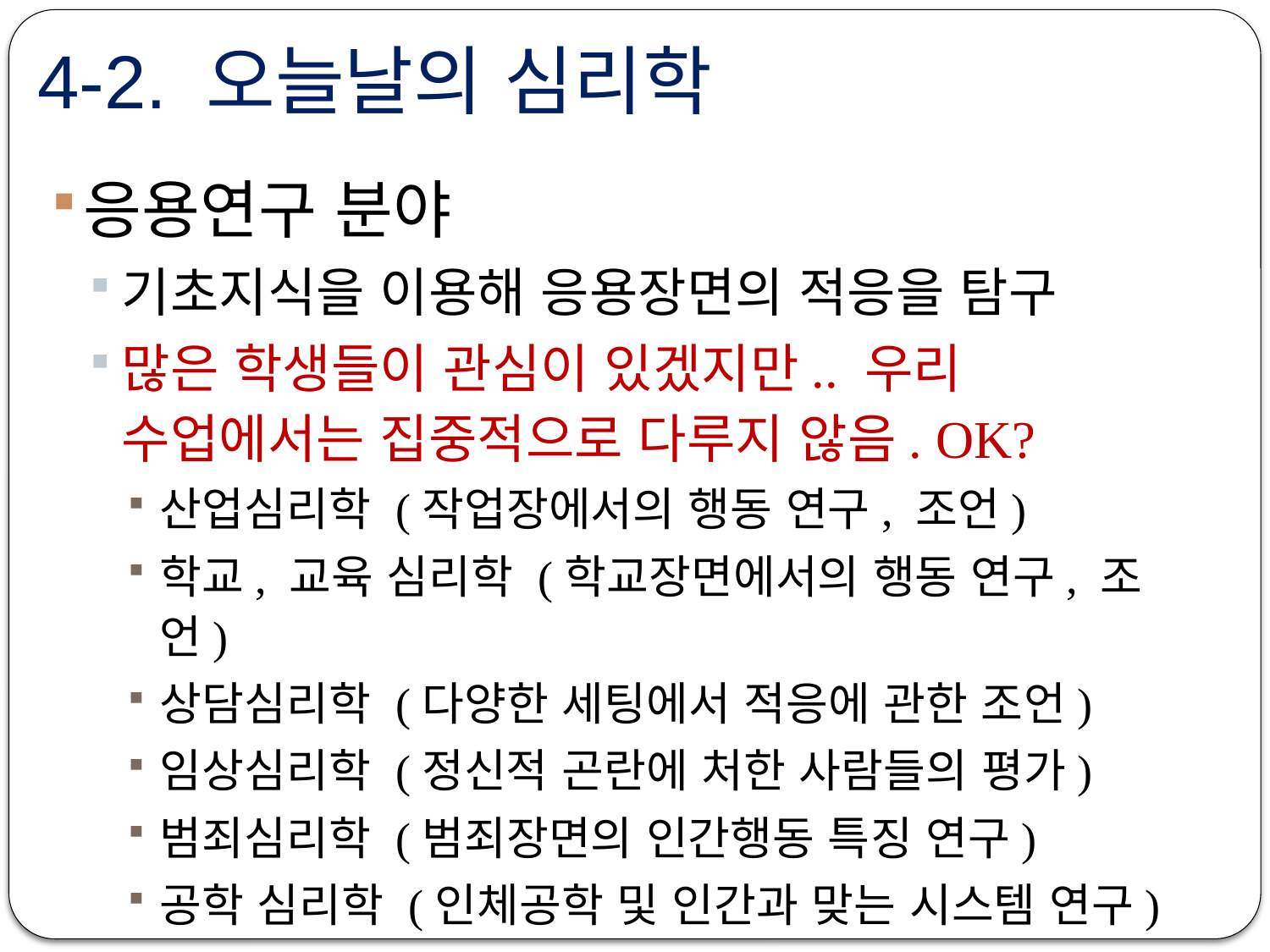

# 4-2. 오늘날의 심리학
응용연구 분야
기초지식을 이용해 응용장면의 적응을 탐구
많은 학생들이 관심이 있겠지만.. 우리 수업에서는 집중적으로 다루지 않음. OK?
산업심리학 (작업장에서의 행동 연구, 조언)
학교, 교육 심리학 (학교장면에서의 행동 연구, 조언)
상담심리학 (다양한 세팅에서 적응에 관한 조언)
임상심리학 (정신적 곤란에 처한 사람들의 평가)
범죄심리학 (범죄장면의 인간행동 특징 연구)
공학 심리학 (인체공학 및 인간과 맞는 시스템 연구)